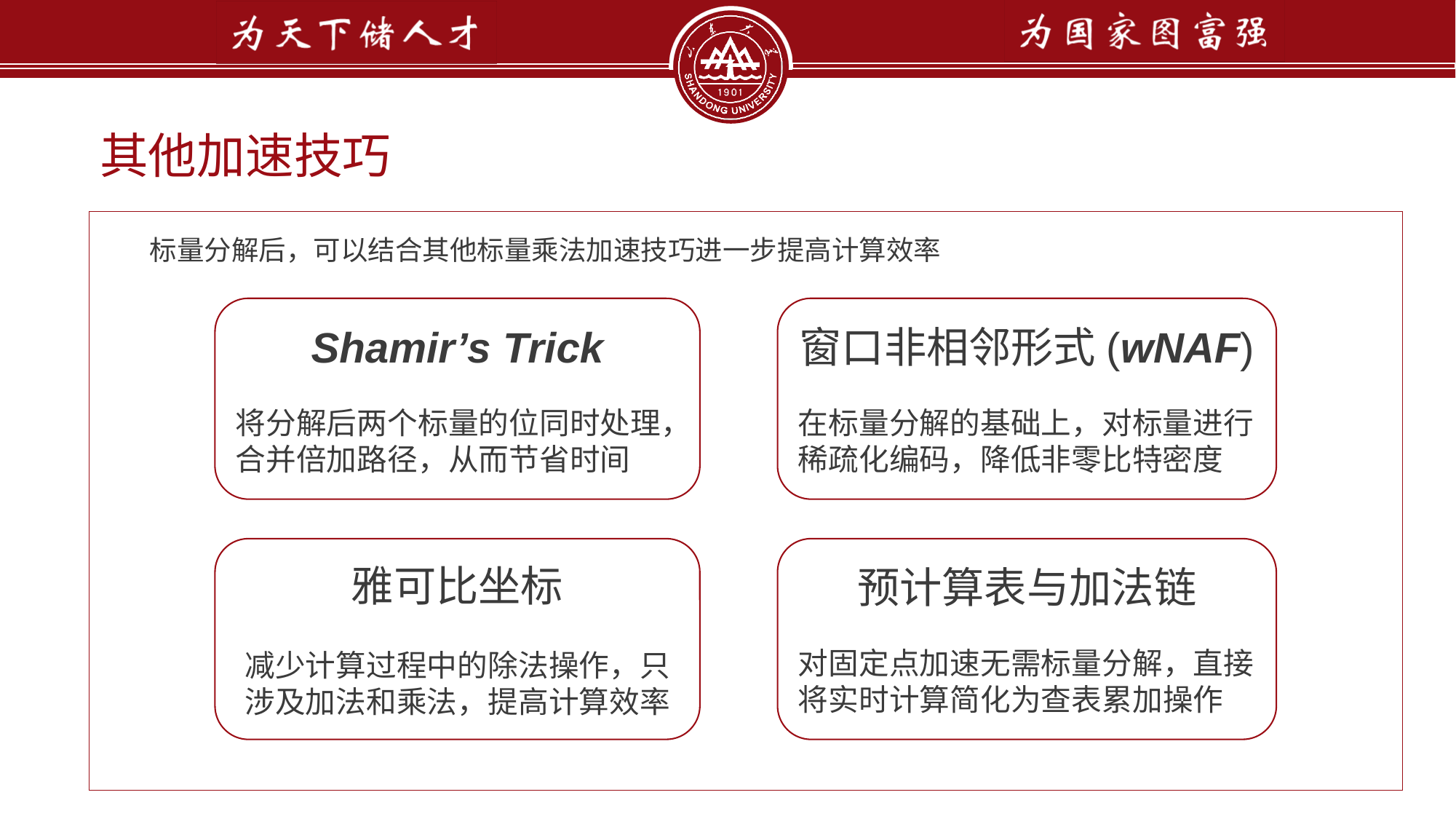

其他加速技巧
       标量分解后，可以结合其他标量乘法加速技巧进一步提高计算效率
Shamir’s Trick

将分解后两个标量的位同时处理，合并倍加路径，从而节省时间
窗口非相邻形式(wNAF)

在标量分解的基础上，对标量进行稀疏化编码，降低非零比特密度
雅可比坐标

减少计算过程中的除法操作，只涉及加法和乘法，提高计算效率
预计算表与加法链

对固定点加速无需标量分解，直接将实时计算简化为查表累加操作